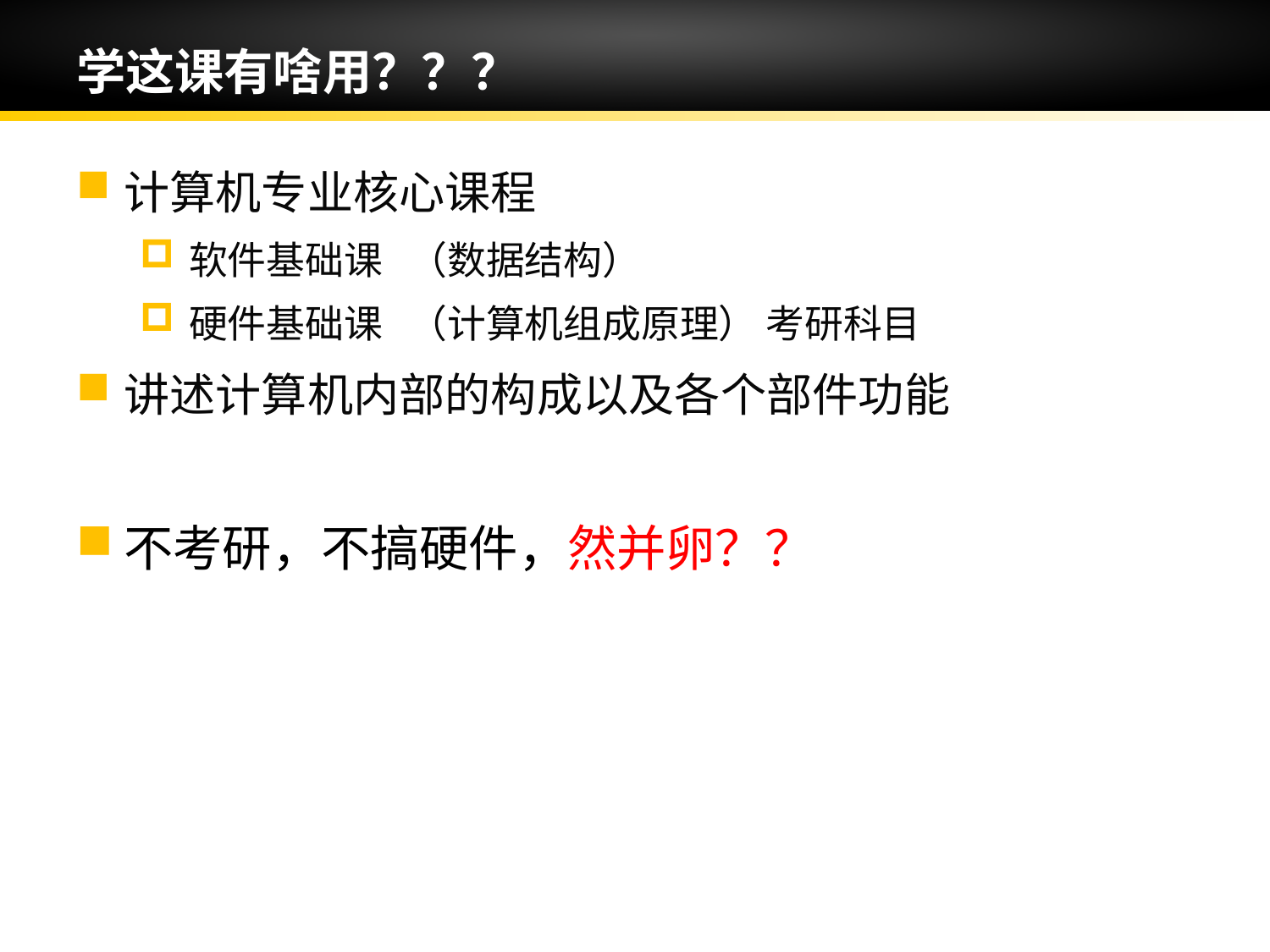

# 学这课有啥用？？？
计算机专业核心课程
软件基础课   （数据结构）
硬件基础课   （计算机组成原理） 考研科目
讲述计算机内部的构成以及各个部件功能

不考研，不搞硬件，然并卵？？